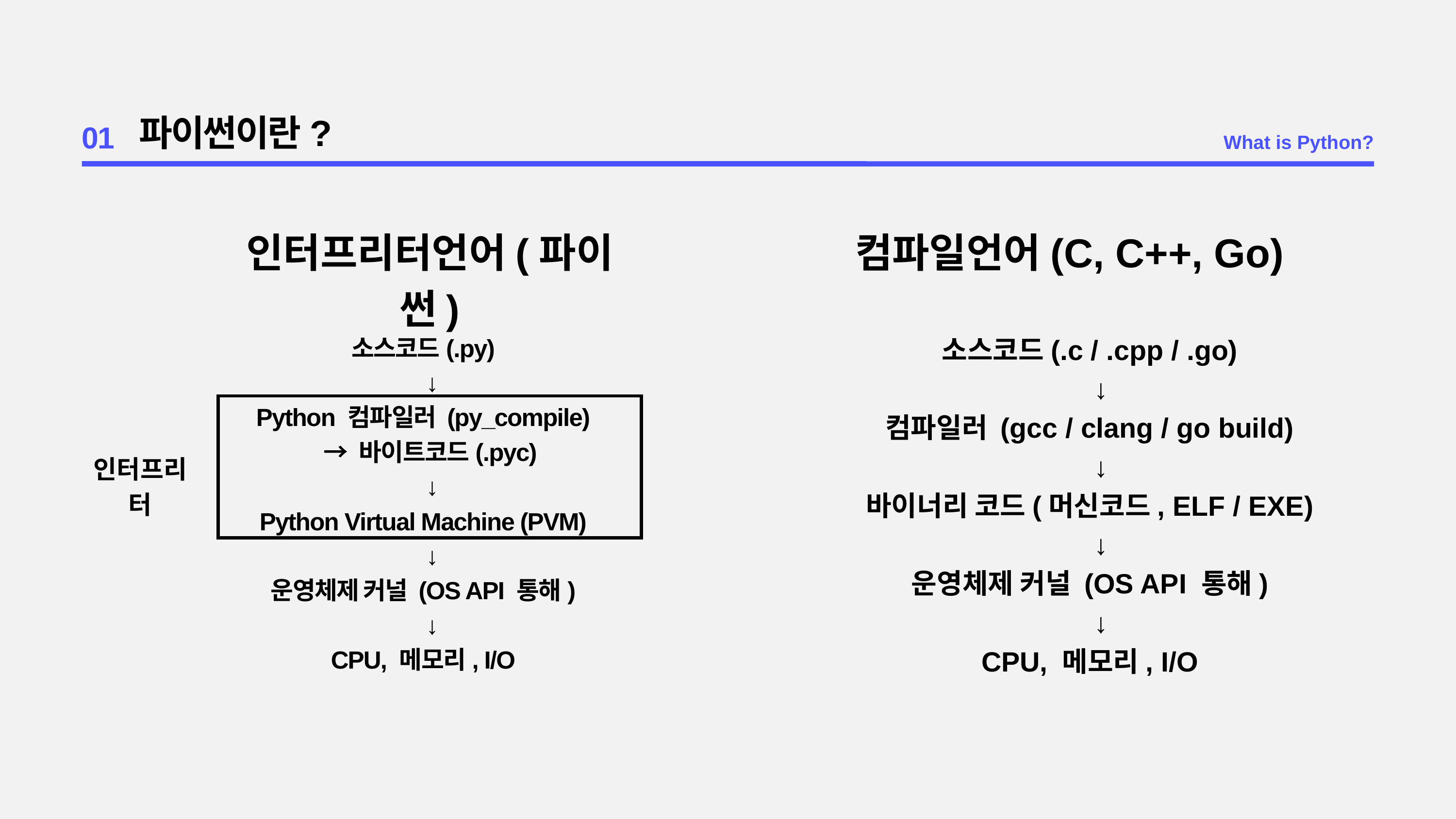

01
파이썬이란?
What is Python?

인터프리터언어(파이썬)
컴파일언어(C, C++, Go)
소스코드(.c / .cpp / .go)
   ↓
컴파일러 (gcc / clang / go build)
   ↓
바이너리 코드(머신코드, ELF / EXE)
   ↓
운영체제 커널 (OS API 통해)
   ↓
CPU, 메모리, I/O
소스코드(.py)
   ↓
Python 컴파일러 (py_compile)
   → 바이트코드(.pyc)
   ↓
Python Virtual Machine (PVM)
   ↓
운영체제 커널 (OS API 통해)
   ↓
CPU, 메모리, I/O

인터프리터